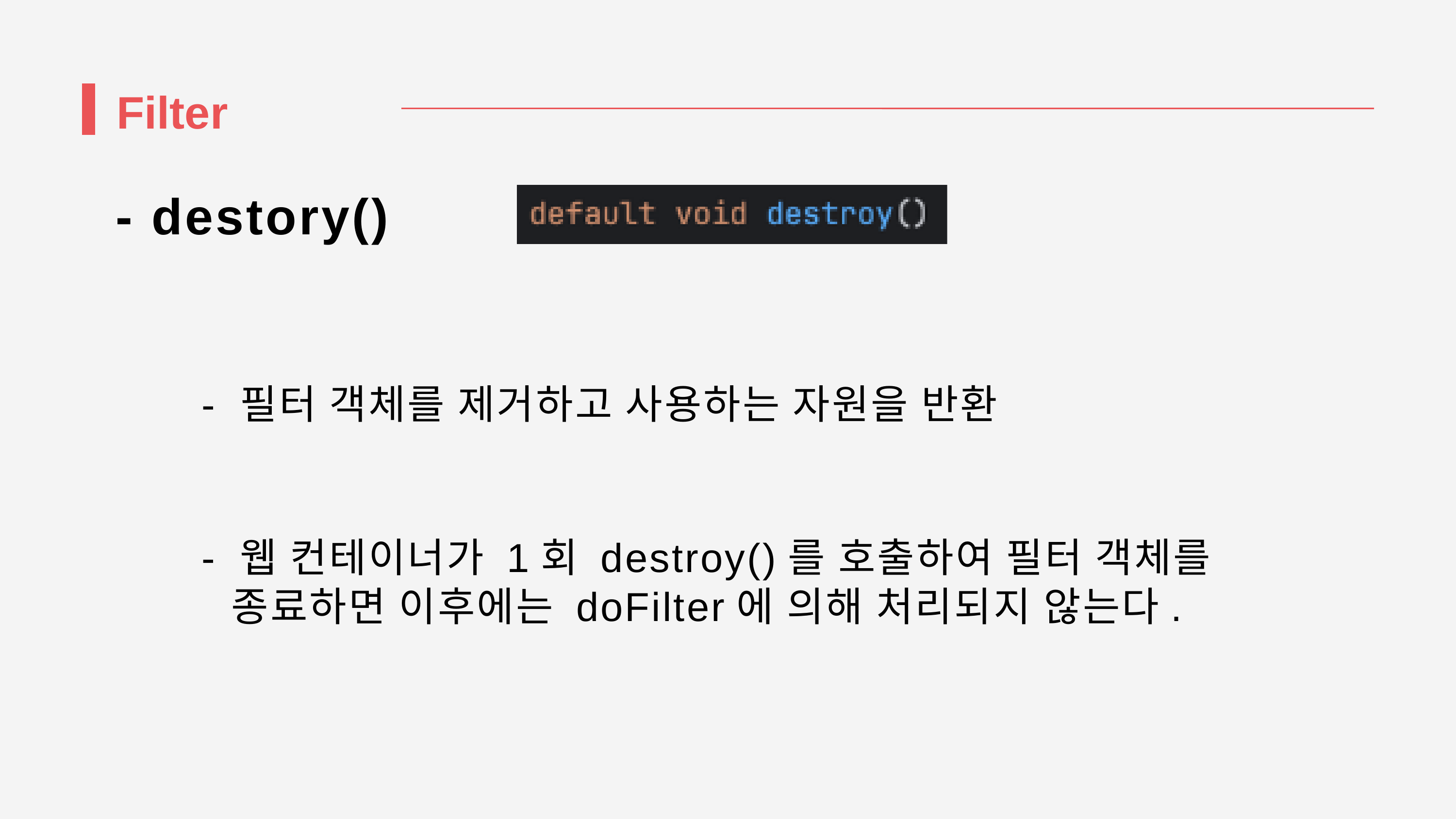

Filter

 - destory()

 - 필터 객체를 제거하고 사용하는 자원을 반환
 - 웹 컨테이너가 1회 destroy()를 호출하여 필터 객체를
   종료하면 이후에는 doFilter에 의해 처리되지 않는다.